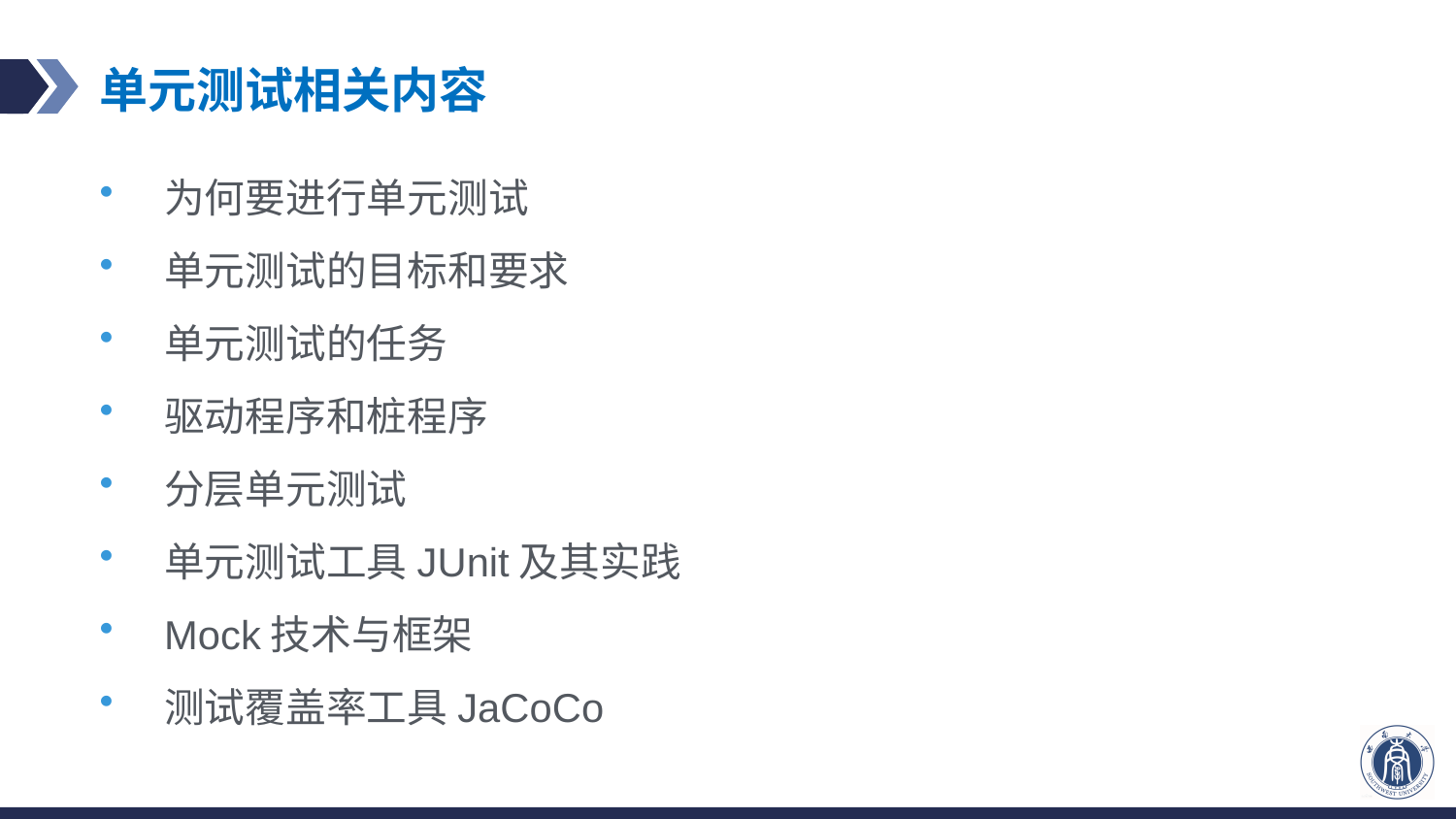

# 单元测试相关内容
为何要进行单元测试
单元测试的目标和要求
单元测试的任务
驱动程序和桩程序
分层单元测试
单元测试工具JUnit及其实践
Mock技术与框架
测试覆盖率工具JaCoCo